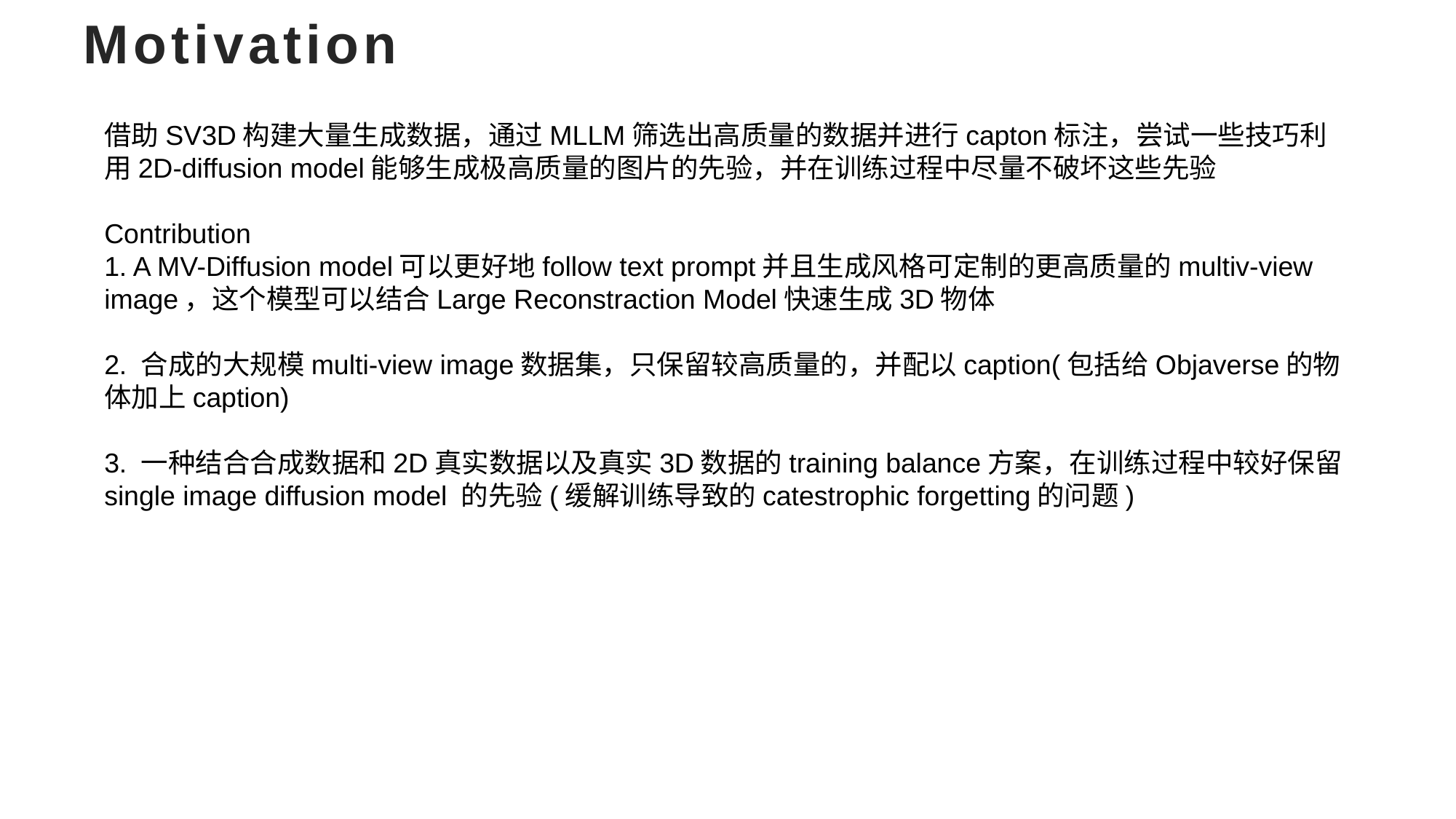

# Motivation
借助SV3D构建大量生成数据，通过MLLM筛选出高质量的数据并进行capton标注，尝试一些技巧利用2D-diffusion model能够生成极高质量的图片的先验，并在训练过程中尽量不破坏这些先验

Contribution
1. A MV-Diffusion model可以更好地follow text prompt并且生成风格可定制的更高质量的multiv-view image，这个模型可以结合Large Reconstraction Model快速生成3D物体

2. 合成的大规模multi-view image数据集，只保留较高质量的，并配以caption(包括给Objaverse的物体加上caption)

3. 一种结合合成数据和2D真实数据以及真实3D数据的training balance方案，在训练过程中较好保留single image diffusion model 的先验(缓解训练导致的catestrophic forgetting的问题)